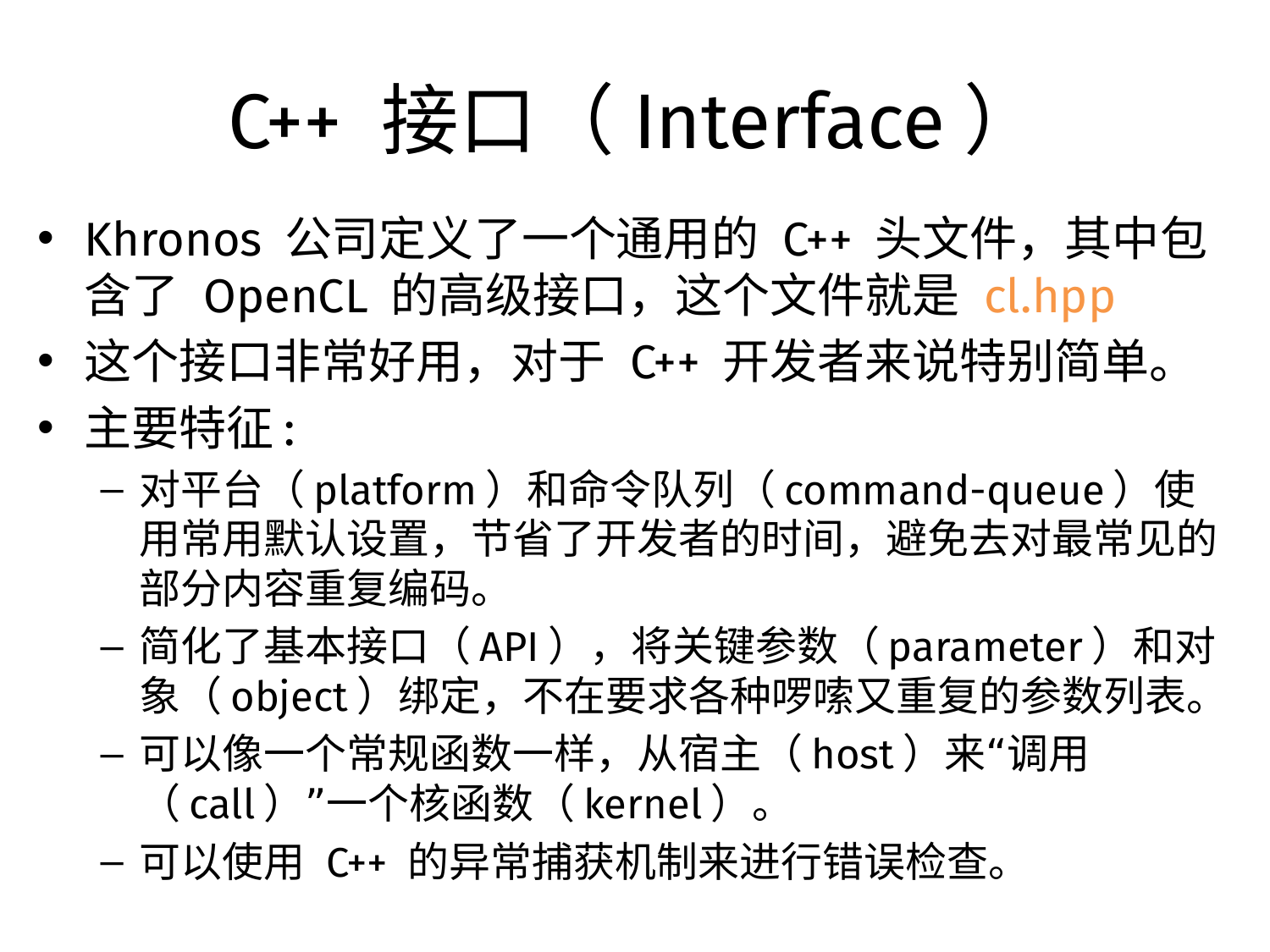

C++ 接口（Interface）
Khronos 公司定义了一个通用的 C++ 头文件，其中包含了 OpenCL 的高级接口，这个文件就是 cl.hpp
这个接口非常好用，对于 C++ 开发者来说特别简单。
主要特征:
对平台（platform）和命令队列（command-queue）使用常用默认设置，节省了开发者的时间，避免去对最常见的部分内容重复编码。
简化了基本接口（API），将关键参数（parameter）和对象（object）绑定，不在要求各种啰嗦又重复的参数列表。
可以像一个常规函数一样，从宿主（host）来“调用（call）”一个核函数（kernel）。
可以使用 C++ 的异常捕获机制来进行错误检查。